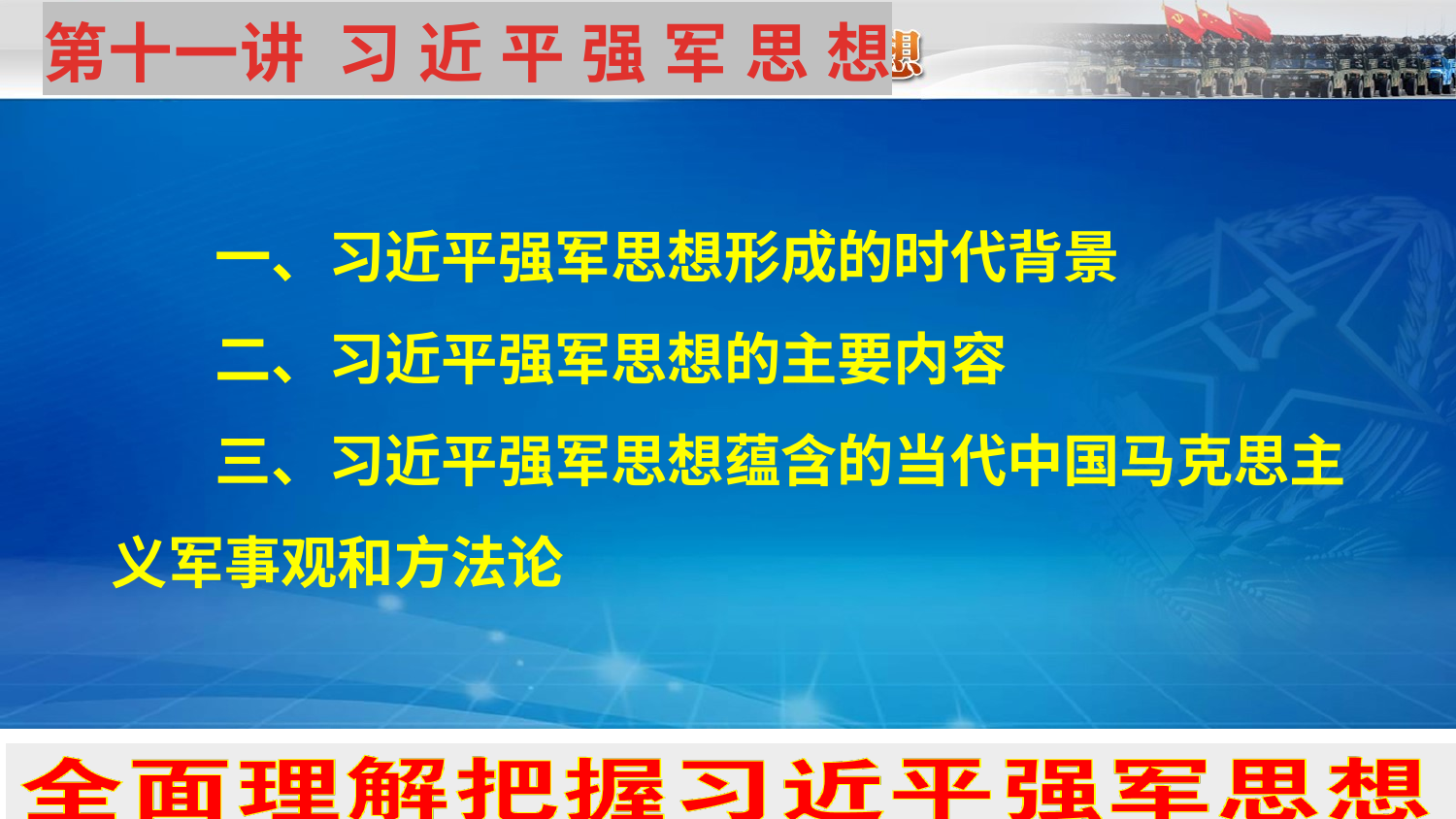

一、习近平强军思想形成的时代背景
       二、习近平强军思想的主要内容
       三、习近平强军思想蕴含的当代中国马克思主义军事观和方法论